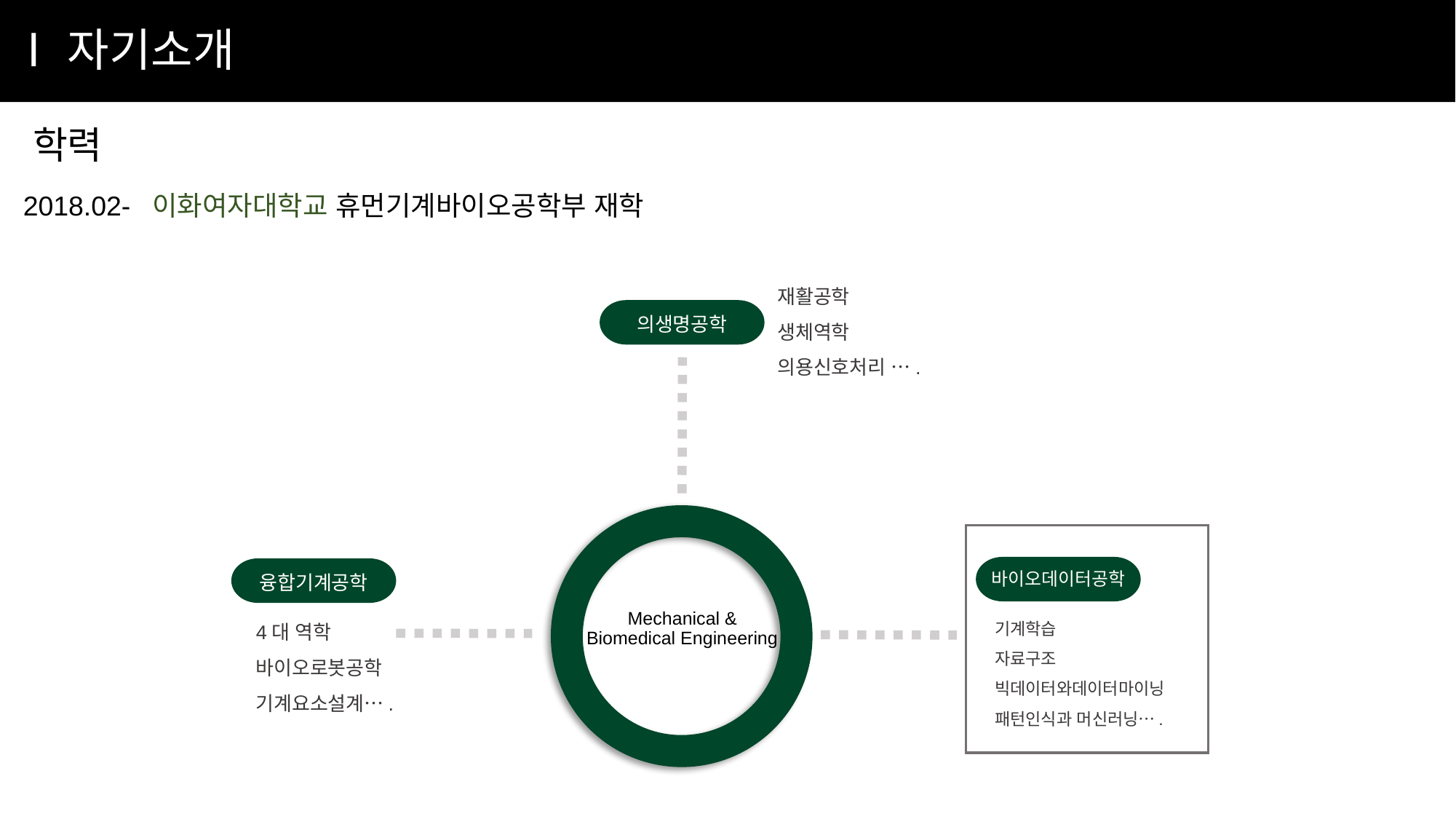

# Ⅰ자기소개
학력
2018.02-  이화여자대학교 휴먼기계바이오공학부 재학
의생명공학

재활공학
생체역학
의용신호처리 ….

바이오데이터공학

융합기계공학

Mechanical &
Biomedical Engineering
4대 역학
바이오로봇공학
기계요소설계….
기계학습
자료구조
빅데이터와데이터마이닝
패턴인식과 머신러닝….